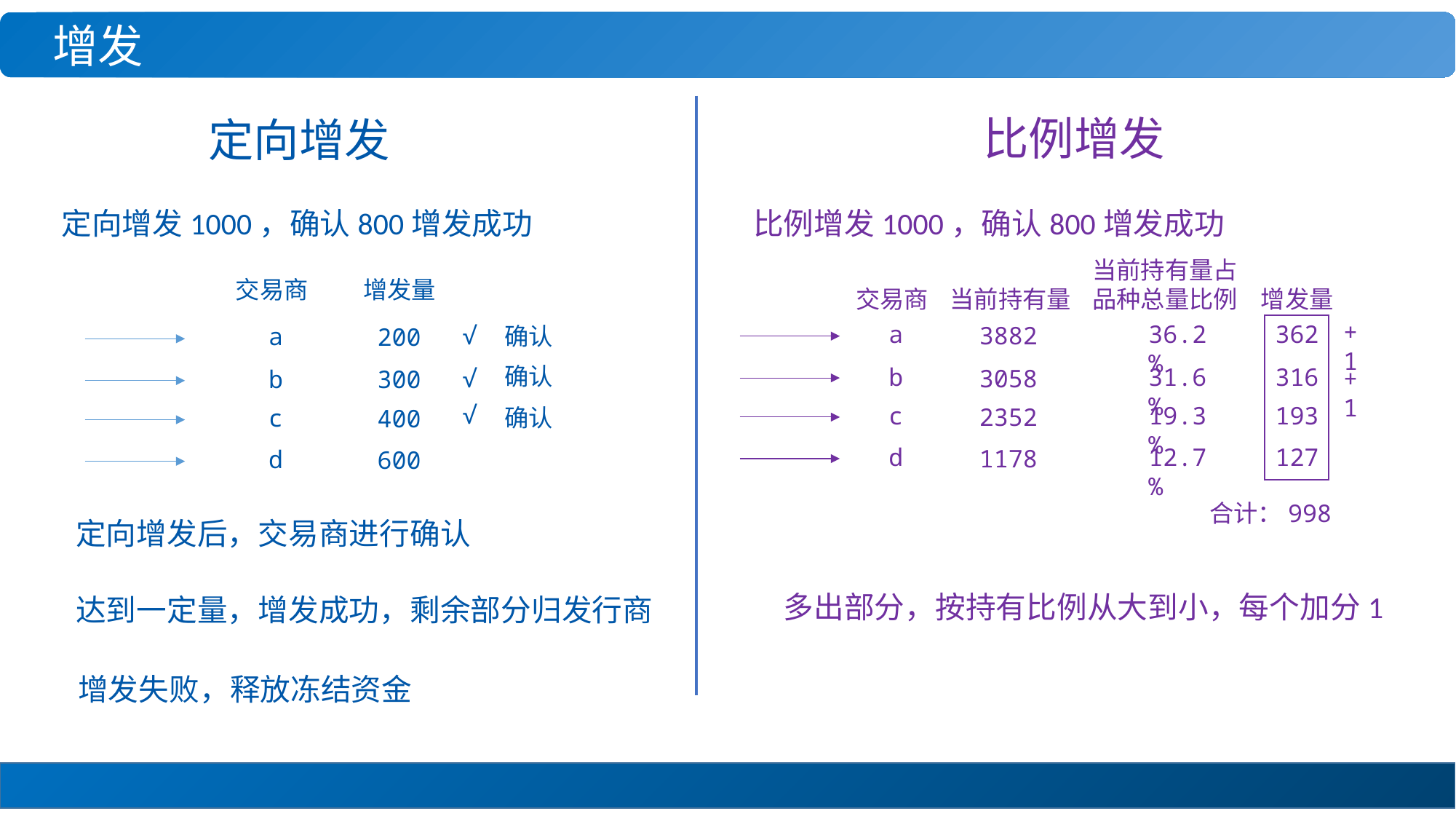

增发

比例增发
定向增发
定向增发1000，确认800增发成功
比例增发1000，确认800增发成功
当前持有量占品种总量比例
增发量
交易商
增发量
交易商
当前持有量
+1
a
36.2%
362
√

3882
确认
a
200
确认
b
31.6%
316
+1
√
3058
b
300
√
c
19.3%
193
2352
确认
c
400
d
12.7%
127
1178
d
600
合计：998
定向增发后，交易商进行确认
多出部分，按持有比例从大到小，每个加分1
达到一定量，增发成功，剩余部分归发行商
增发失败，释放冻结资金